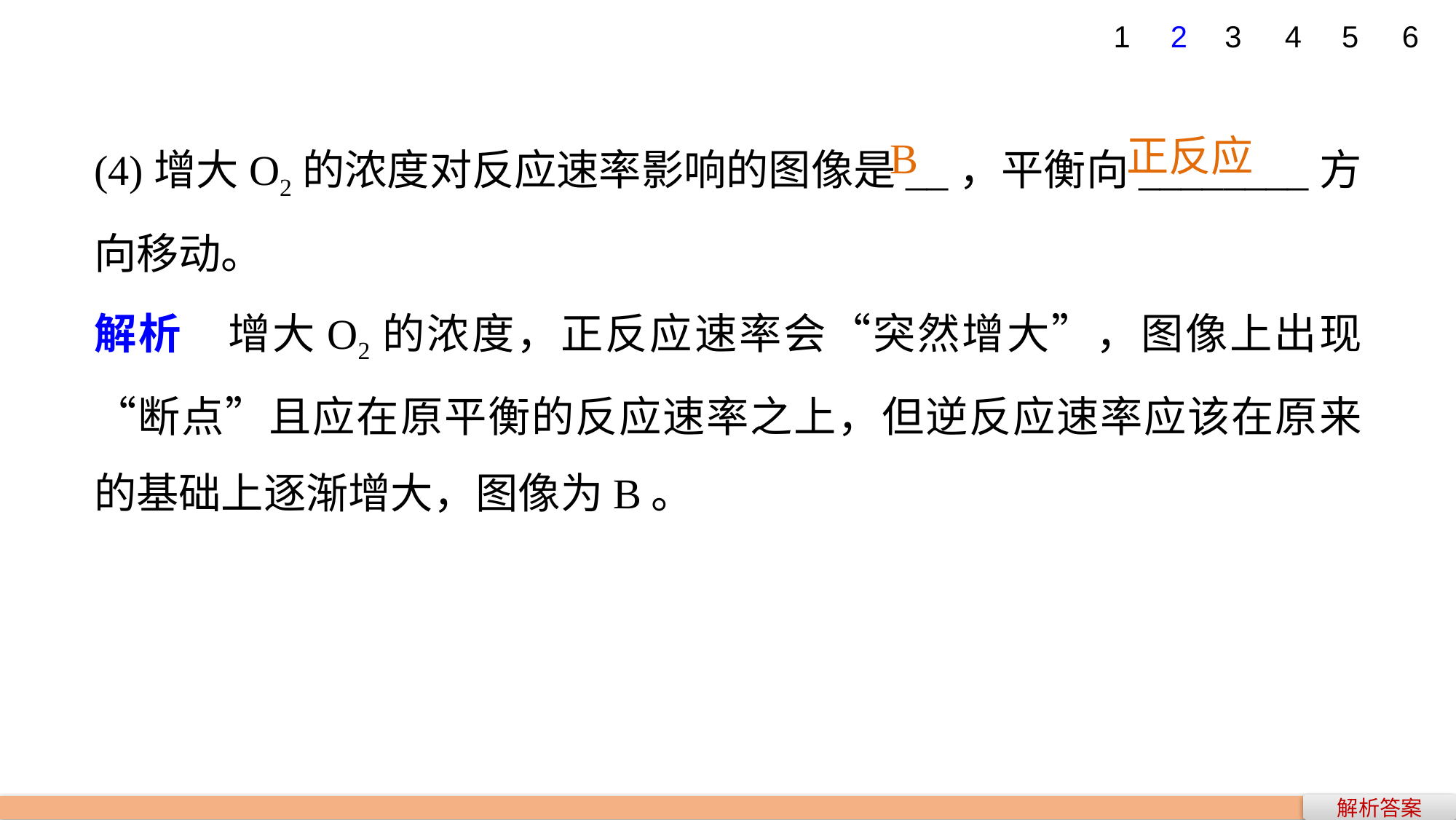

1
2
3
4
5
6
(4)增大O2的浓度对反应速率影响的图像是__，平衡向________方向移动。
解析　增大O2的浓度，正反应速率会“突然增大”，图像上出现“断点”且应在原平衡的反应速率之上，但逆反应速率应该在原来的基础上逐渐增大，图像为B。
正反应
B
解析答案